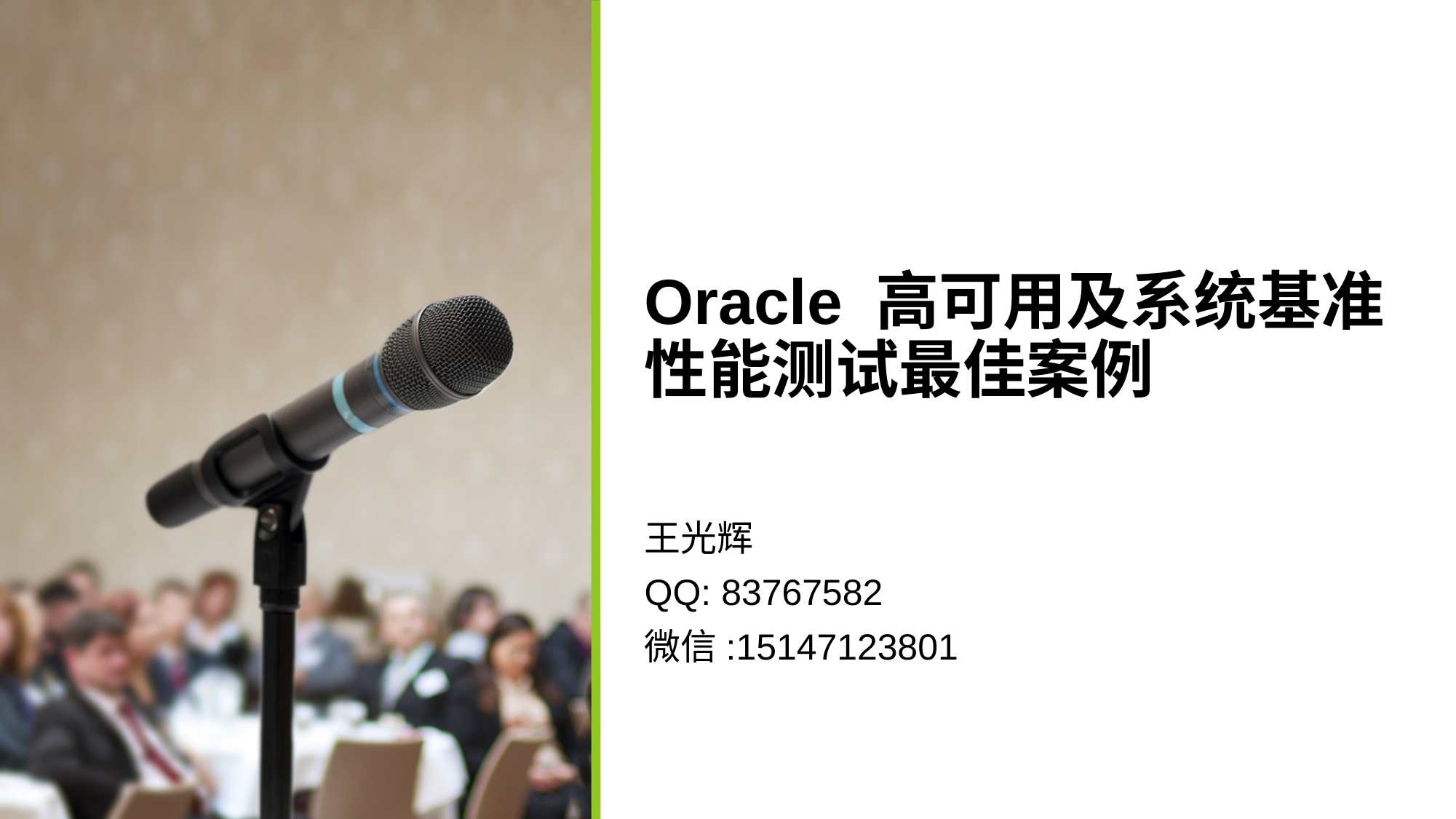

# Oracle 高可用及系统基准性能测试最佳案例
王光辉
QQ: 83767582
微信:15147123801